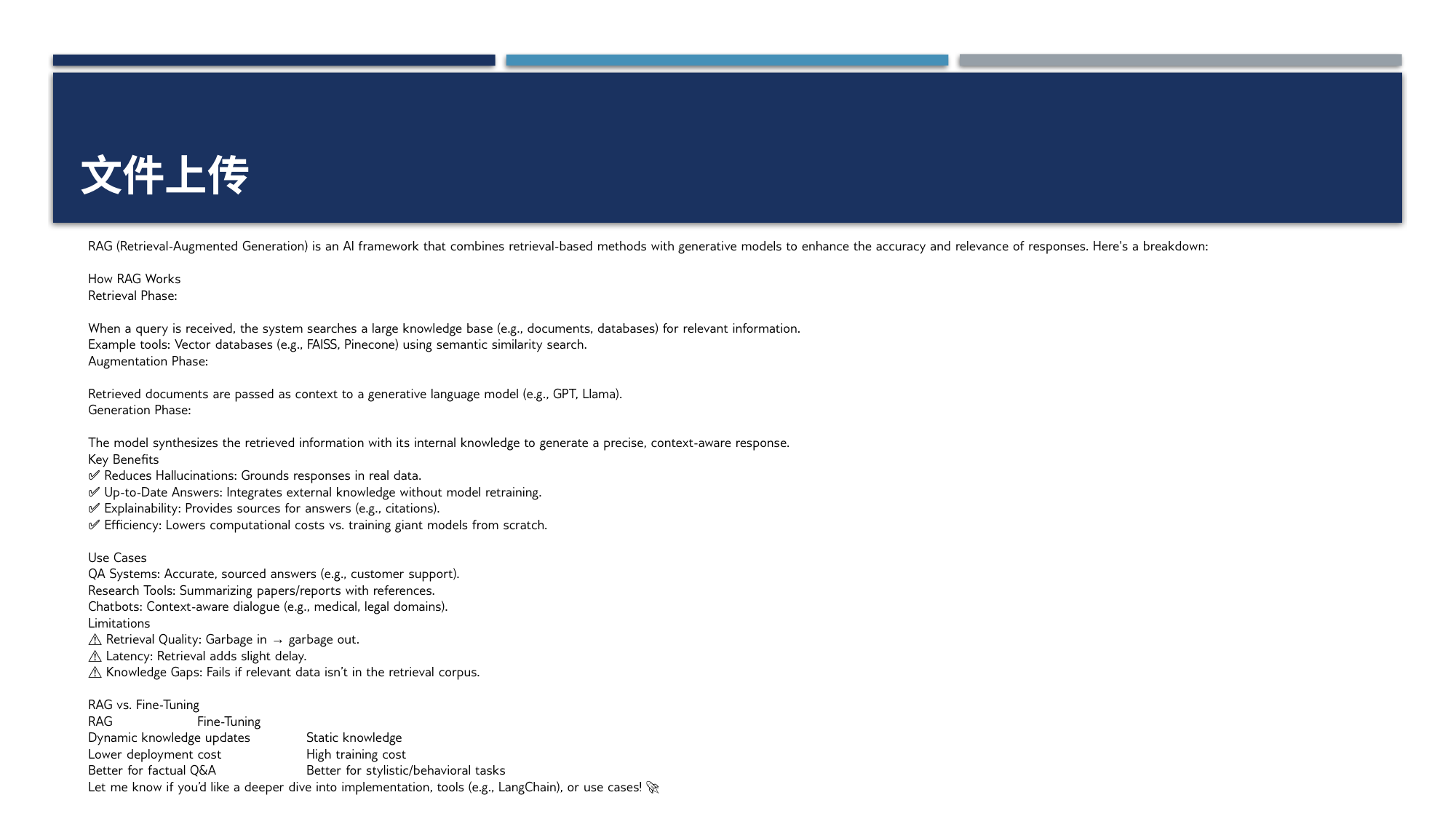

# 文件上传
RAG (Retrieval-Augmented Generation) is an AI framework that combines retrieval-based methods with generative models to enhance the accuracy and relevance of responses. Here's a breakdown:

How RAG Works
Retrieval Phase:

When a query is received, the system searches a large knowledge base (e.g., documents, databases) for relevant information.
Example tools: Vector databases (e.g., FAISS, Pinecone) using semantic similarity search.
Augmentation Phase:

Retrieved documents are passed as context to a generative language model (e.g., GPT, Llama).
Generation Phase:

The model synthesizes the retrieved information with its internal knowledge to generate a precise, context-aware response.
Key Benefits
✅ Reduces Hallucinations: Grounds responses in real data.
✅ Up-to-Date Answers: Integrates external knowledge without model retraining.
✅ Explainability: Provides sources for answers (e.g., citations).
✅ Efficiency: Lowers computational costs vs. training giant models from scratch.

Use Cases
QA Systems: Accurate, sourced answers (e.g., customer support).
Research Tools: Summarizing papers/reports with references.
Chatbots: Context-aware dialogue (e.g., medical, legal domains).
Limitations
⚠️ Retrieval Quality: Garbage in → garbage out.
⚠️ Latency: Retrieval adds slight delay.
⚠️ Knowledge Gaps: Fails if relevant data isn’t in the retrieval corpus.

RAG vs. Fine-Tuning
RAG	Fine-Tuning
Dynamic knowledge updates	Static knowledge
Lower deployment cost	High training cost
Better for factual Q&A	Better for stylistic/behavioral tasks
Let me know if you’d like a deeper dive into implementation, tools (e.g., LangChain), or use cases! 🚀